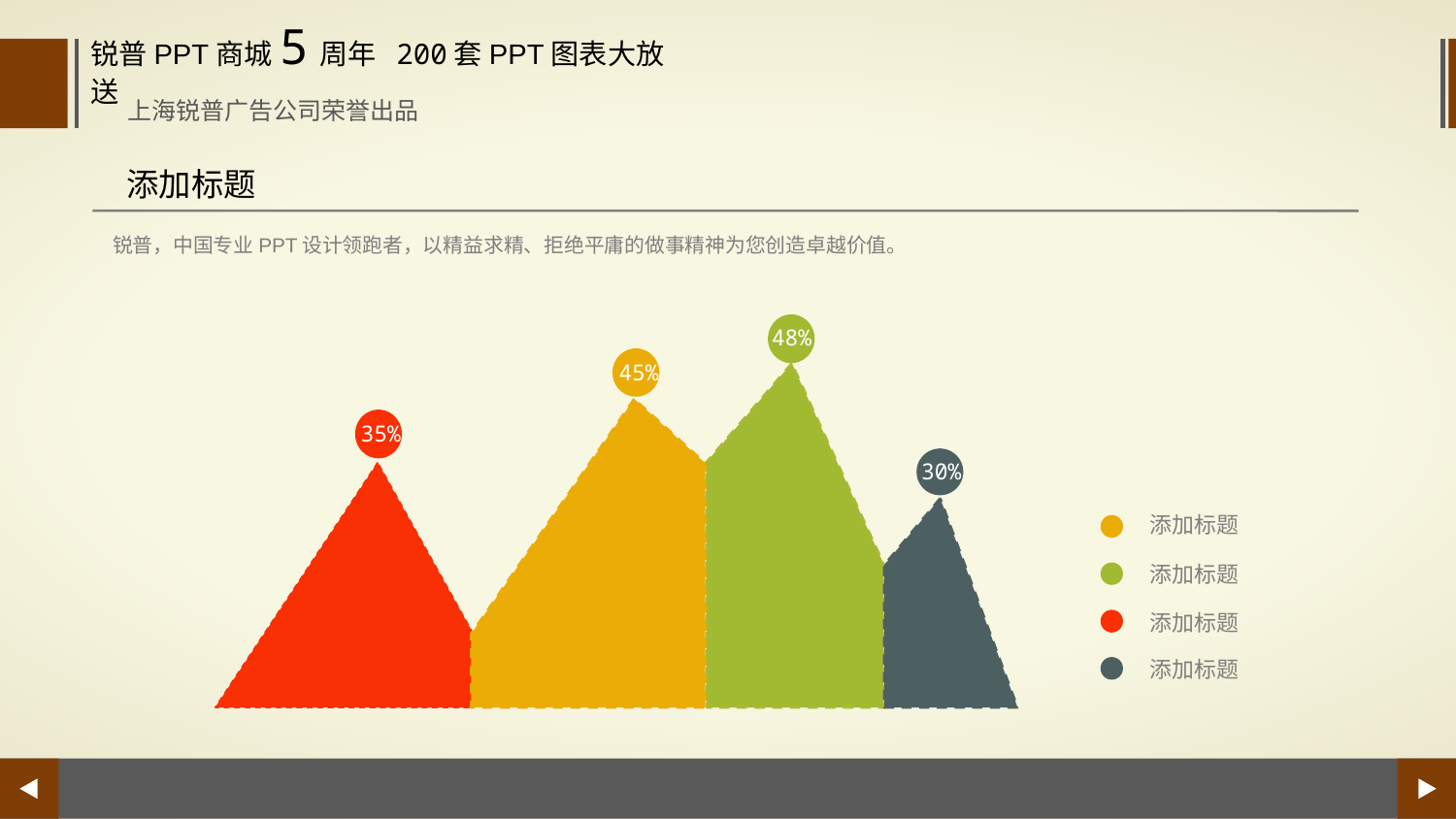

锐普PPT商城5周年  200套PPT图表大放送

上海锐普广告公司荣誉出品
添加标题

锐普，中国专业PPT设计领跑者，以精益求精、拒绝平庸的做事精神为您创造卓越价值。

48%

45%

35%

30%

添加标题

添加标题

添加标题

添加标题